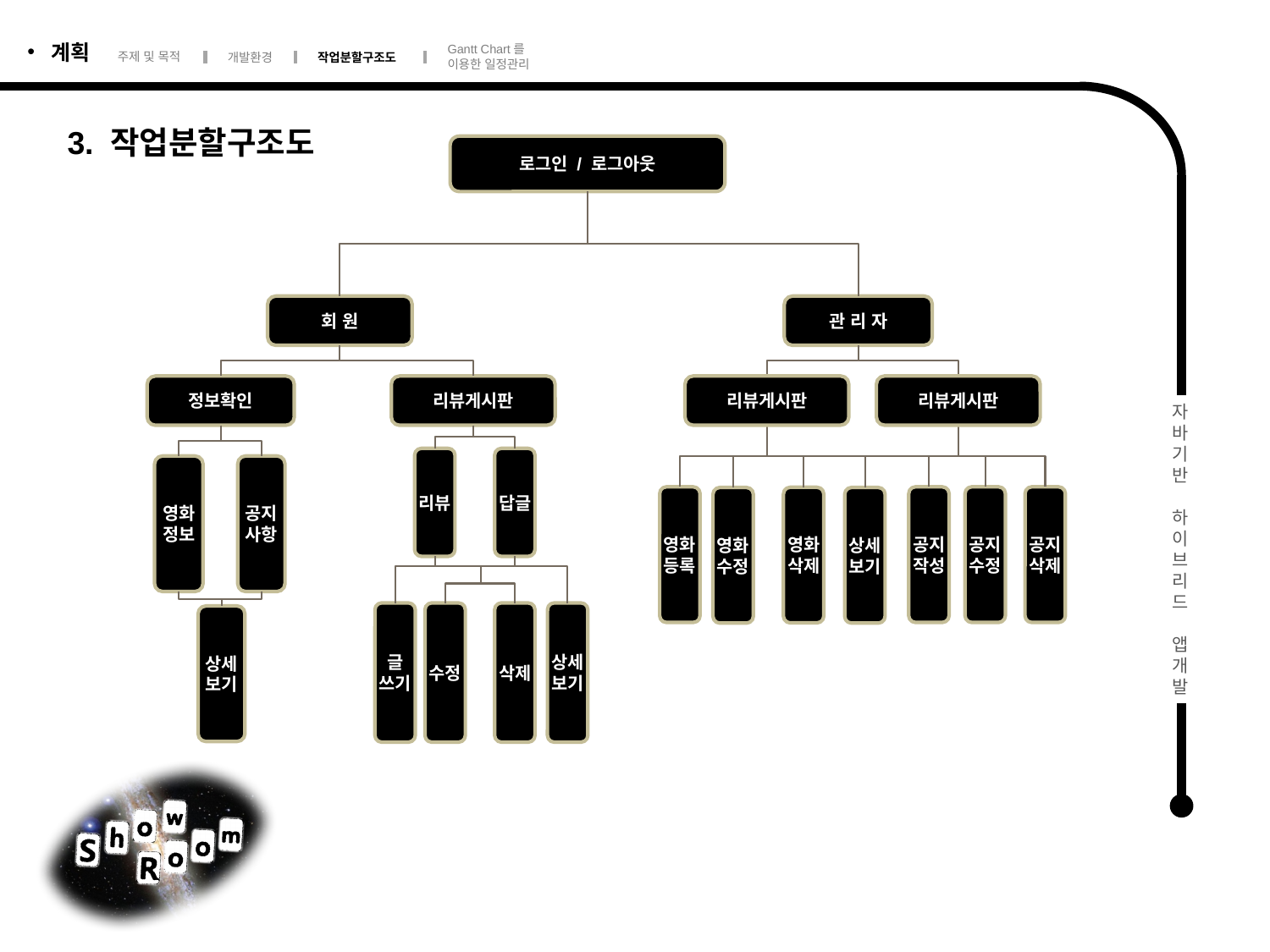

3. 작업분할구조도
로그인 / 로그아웃
회 원
관 리 자
리뷰게시판
리뷰게시판
정보확인
리뷰게시판
리뷰
답글
영화정보
공지사항
영화등록
공지작성
공지수정
공지삭제
영화삭제
영화수정
상세보기
글
쓰기
수정
삭제
상세보기
상세보기